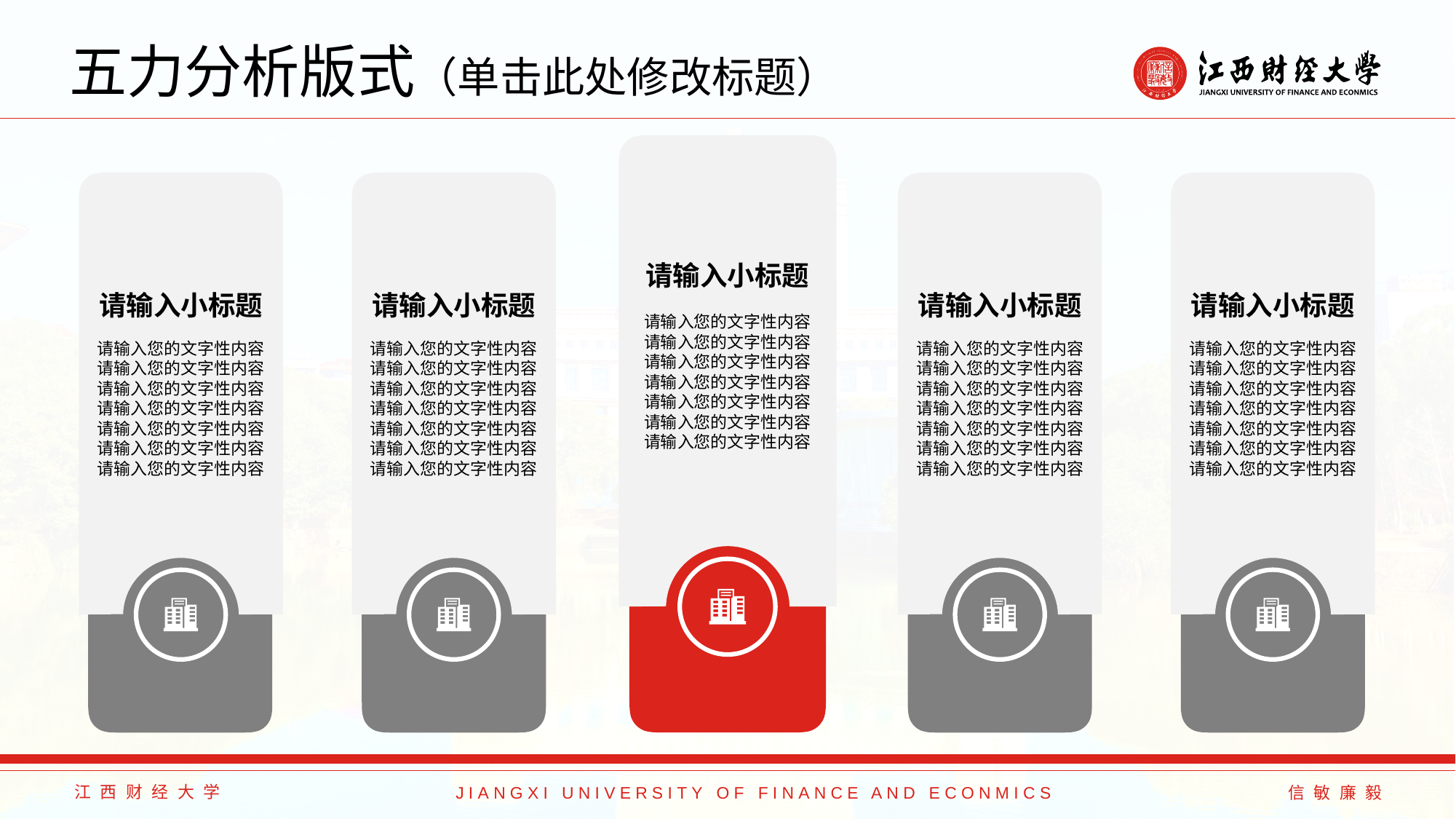

# 五力分析版式（单击此处修改标题）

请输入小标题
请输入您的文字性内容
请输入您的文字性内容
请输入您的文字性内容
请输入您的文字性内容
请输入您的文字性内容
请输入您的文字性内容
请输入您的文字性内容

请输入小标题
请输入您的文字性内容请输入您的文字性内容请输入您的文字性内容请输入您的文字性内容请输入您的文字性内容请输入您的文字性内容请输入您的文字性内容
请输入小标题
请输入您的文字性内容请输入您的文字性内容请输入您的文字性内容请输入您的文字性内容请输入您的文字性内容请输入您的文字性内容请输入您的文字性内容
请输入小标题
请输入您的文字性内容请输入您的文字性内容请输入您的文字性内容请输入您的文字性内容请输入您的文字性内容请输入您的文字性内容请输入您的文字性内容
请输入小标题
请输入您的文字性内容请输入您的文字性内容请输入您的文字性内容请输入您的文字性内容请输入您的文字性内容请输入您的文字性内容请输入您的文字性内容